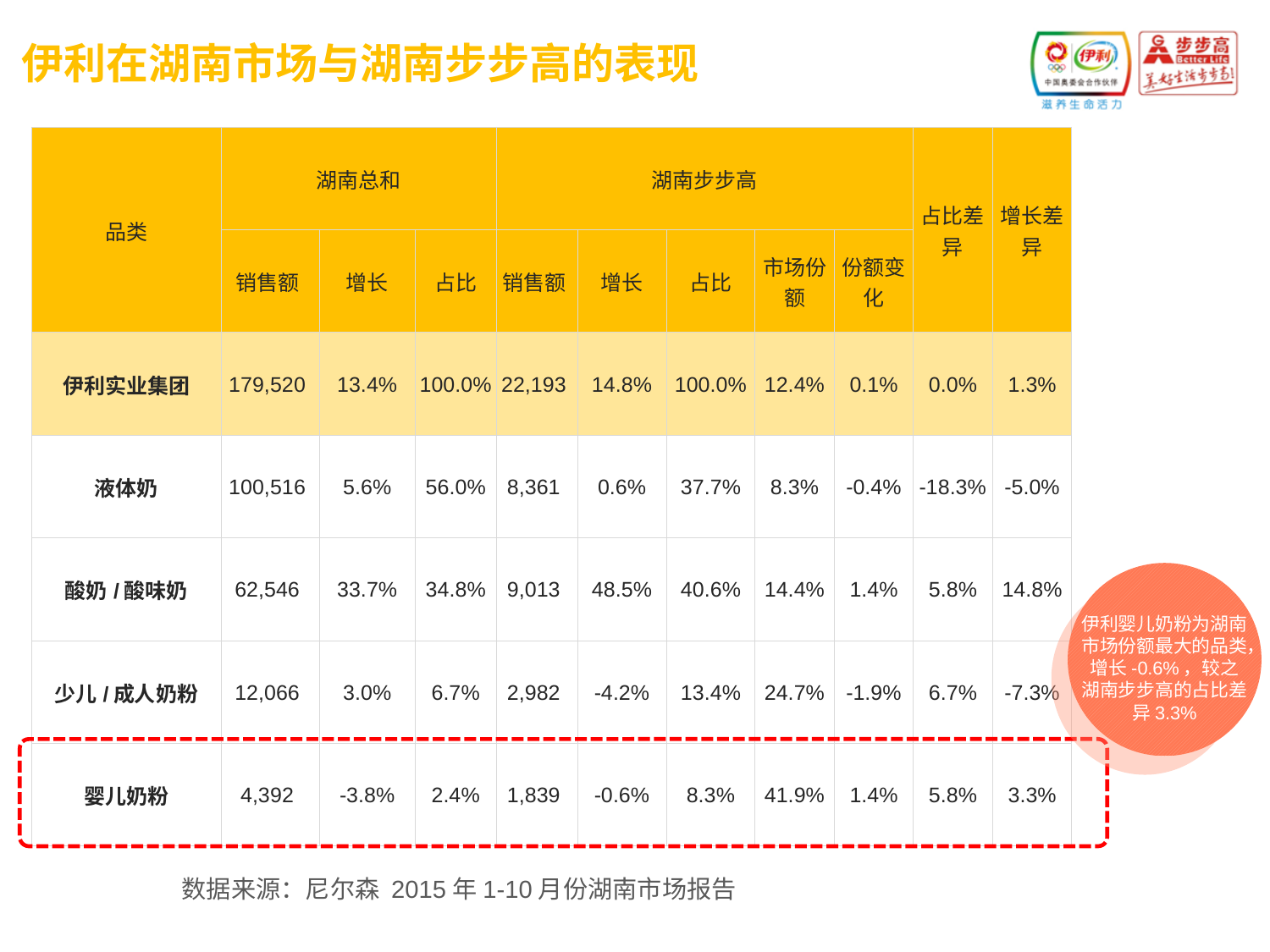

伊利在湖南市场与湖南步步高的表现
| 品类 | 湖南总和 |  |  | 湖南步步高 |  |  |  |  | 占比差异 | 增长差异 |
| --- | --- | --- | --- | --- | --- | --- | --- | --- | --- | --- |
|  | 销售额 | 增长 | 占比 | 销售额 | 增长 | 占比 | 市场份额 | 份额变化 |  |  |
| 伊利实业集团 | 179,520 | 13.4% | 100.0% | 22,193 | 14.8% | 100.0% | 12.4% | 0.1% | 0.0% | 1.3% |
| 液体奶 | 100,516 | 5.6% | 56.0% | 8,361 | 0.6% | 37.7% | 8.3% | -0.4% | -18.3% | -5.0% |
| 酸奶/酸味奶 | 62,546 | 33.7% | 34.8% | 9,013 | 48.5% | 40.6% | 14.4% | 1.4% | 5.8% | 14.8% |
| 少儿/成人奶粉 | 12,066 | 3.0% | 6.7% | 2,982 | -4.2% | 13.4% | 24.7% | -1.9% | 6.7% | -7.3% |
| 婴儿奶粉 | 4,392 | -3.8% | 2.4% | 1,839 | -0.6% | 8.3% | 41.9% | 1.4% | 5.8% | 3.3% |

伊利婴儿奶粉为湖南市场份额最大的品类，增长-0.6%，较之湖南步步高的占比差异3.3%
数据来源：尼尔森 2015年1-10月份湖南市场报告